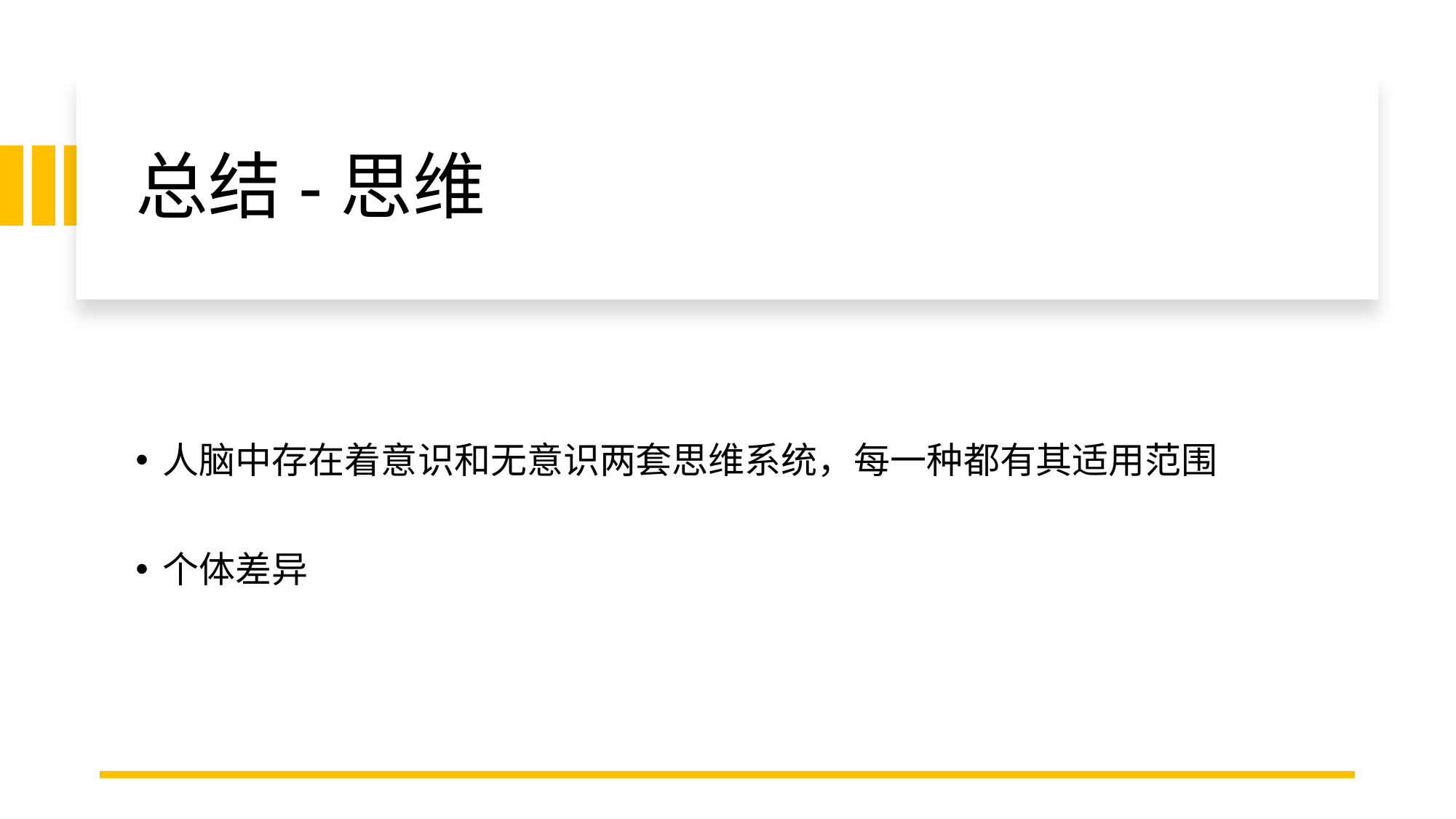

# 总结-思维

人脑中存在着意识和无意识两套思维系统，每一种都有其适用范围

个体差异